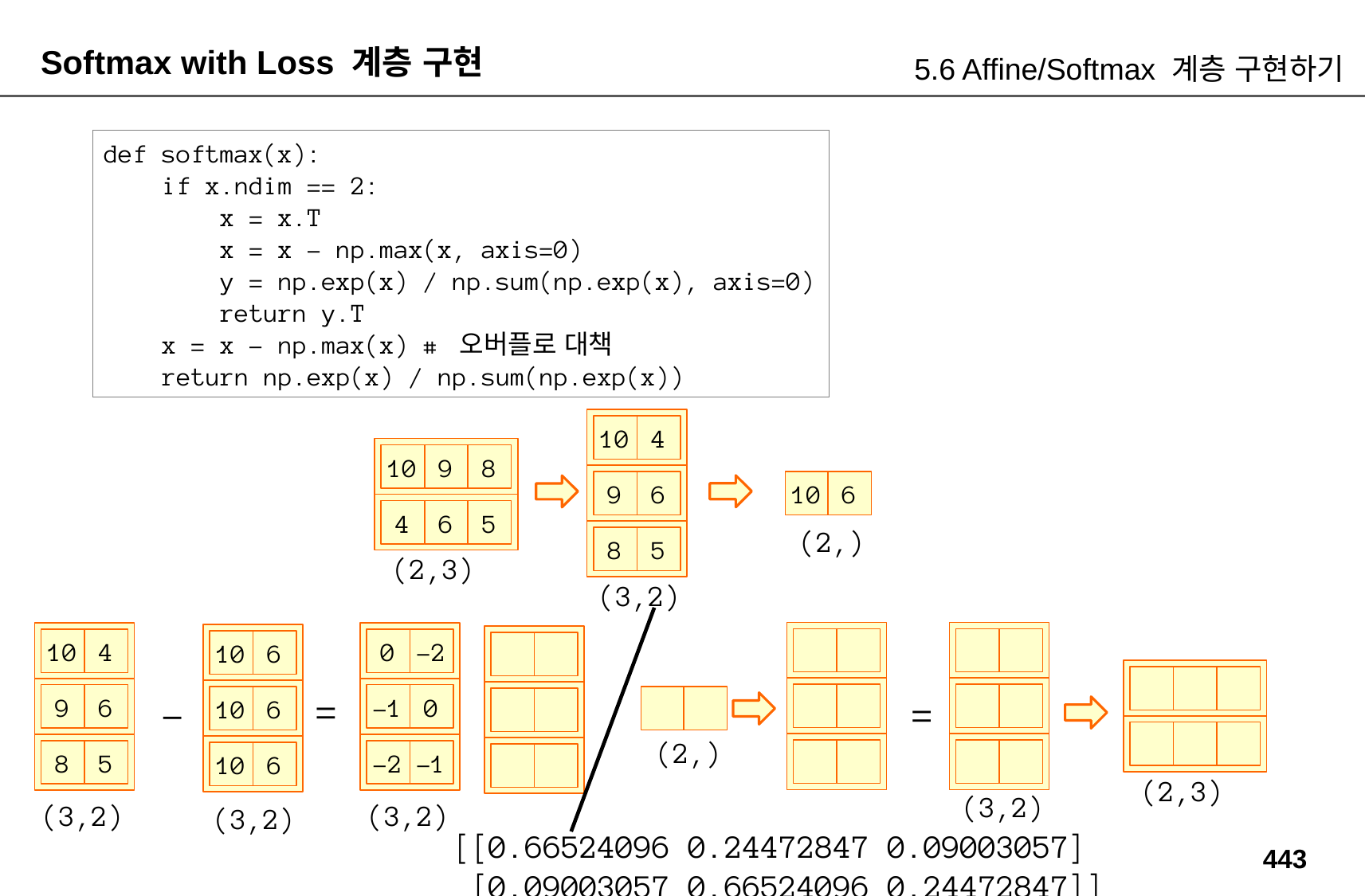

Softmax with Loss 계층 구현
5.6 Affine/Softmax 계층 구현하기
def softmax(x):
    if x.ndim == 2:
        x = x.T
        x = x - np.max(x, axis=0)
        y = np.exp(x) / np.sum(np.exp(x), axis=0)
        return y.T
    x = x - np.max(x) # 오버플로 대책
    return np.exp(x) / np.sum(np.exp(x))

10
4

10
9
8

9
6
10
6

4
6
5
(2,)

8
5
(2,3)
(3,2)

10
4
0
-2
10
6

=

=

-

9
6
-1
0
10
6

(2,)

8
5
-2
-1
10
6

(2,3)
(3,2)
(3,2)
(3,2)
(3,2)
[[0.66524096 0.24472847 0.09003057]
 [0.09003057 0.66524096 0.24472847]]